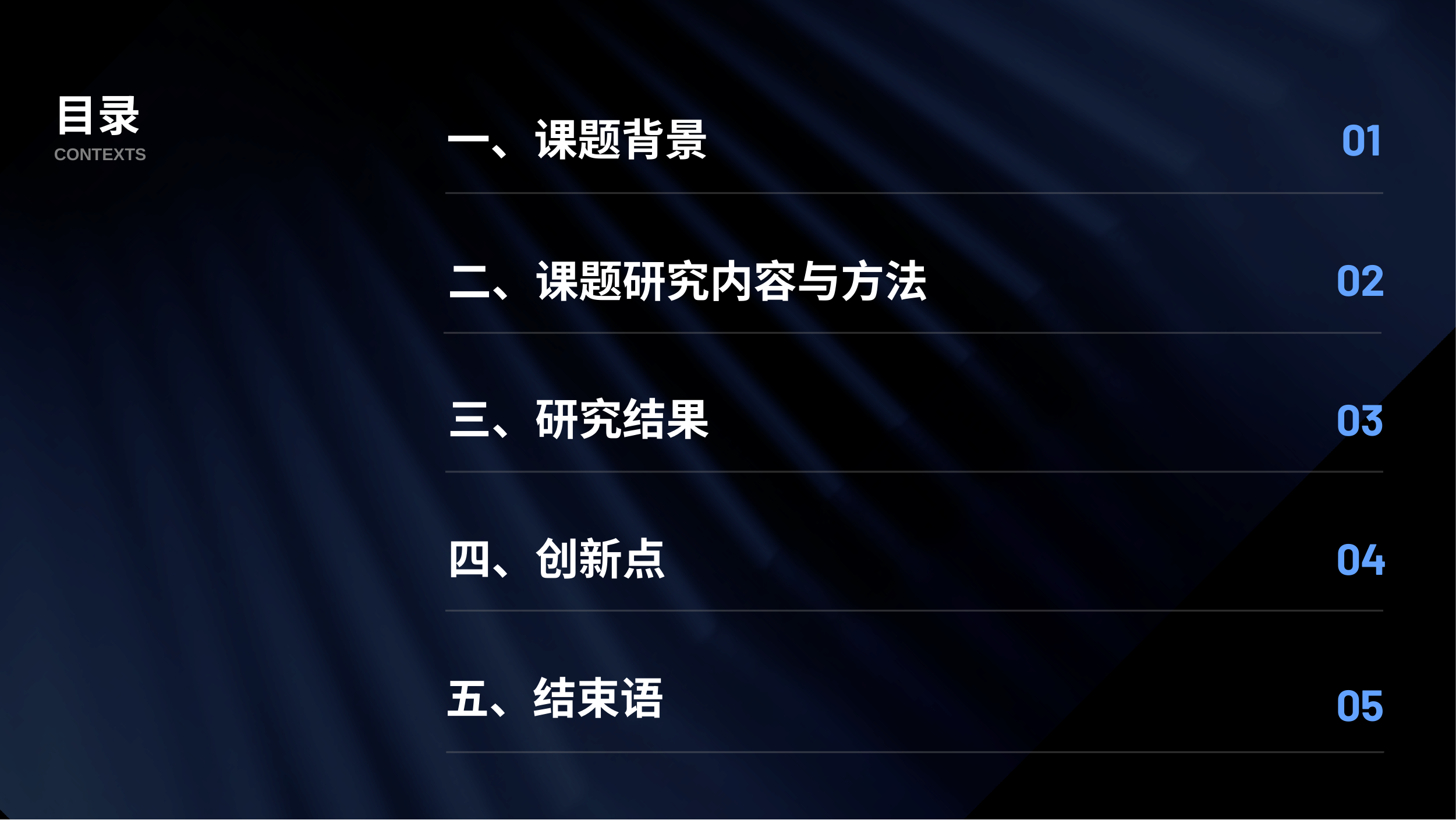

一、课题背景
01
目录
CONTEXTS

二、课题研究内容与方法
02

三、研究结果
03

四、创新点
04

五、结束语
05